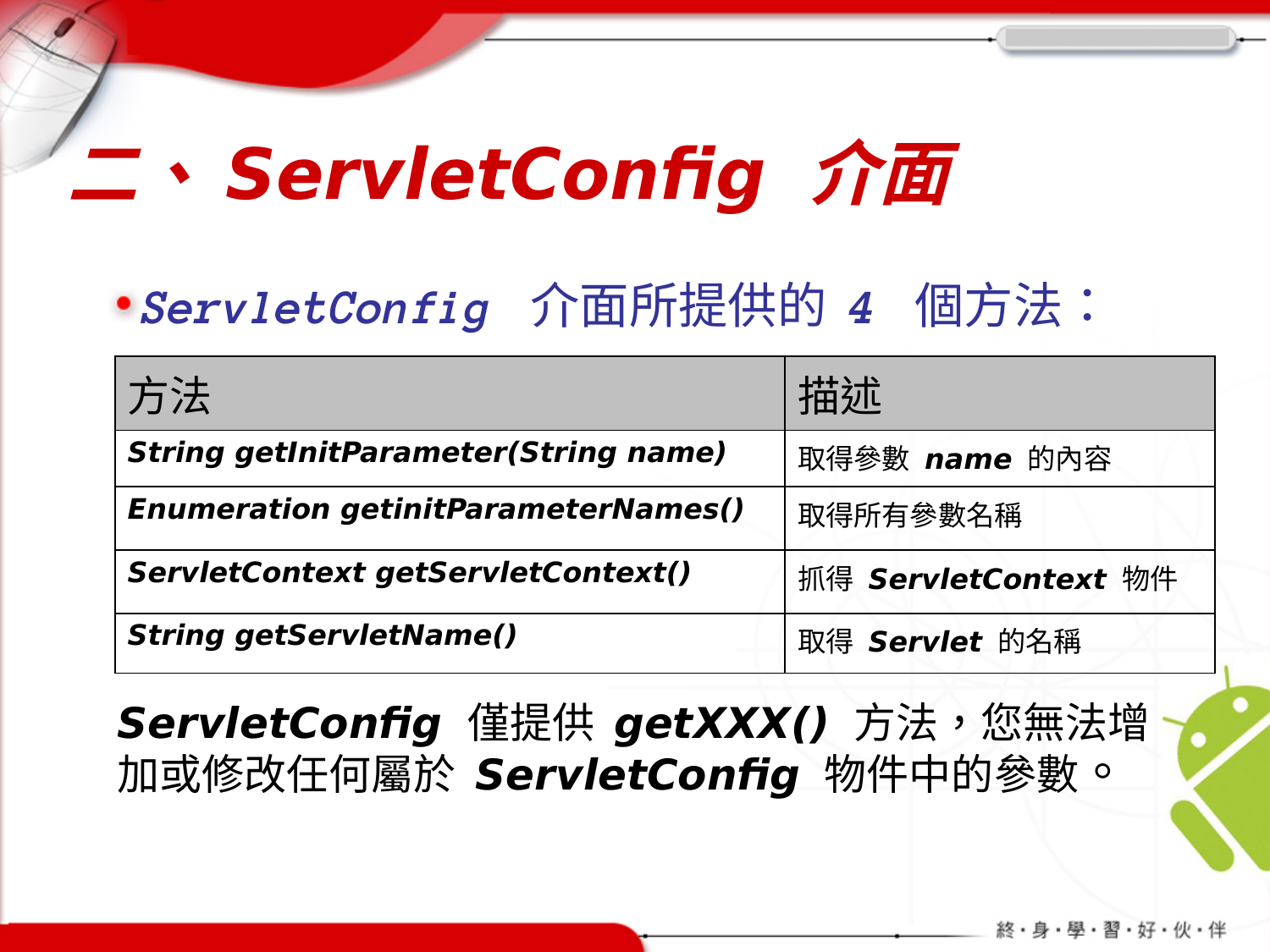

# 二、ServletConfig 介面
ServletConfig 介面所提供的 4 個方法：
| 方法 | 描述 |
| --- | --- |
| String getInitParameter(String name) | 取得參數 name 的內容 |
| Enumeration getinitParameterNames() | 取得所有參數名稱 |
| ServletContext getServletContext() | 抓得 ServletContext 物件 |
| String getServletName() | 取得 Servlet 的名稱 |
ServletConfig 僅提供 getXXX() 方法，您無法增加或修改任何屬於 ServletConfig 物件中的參數。